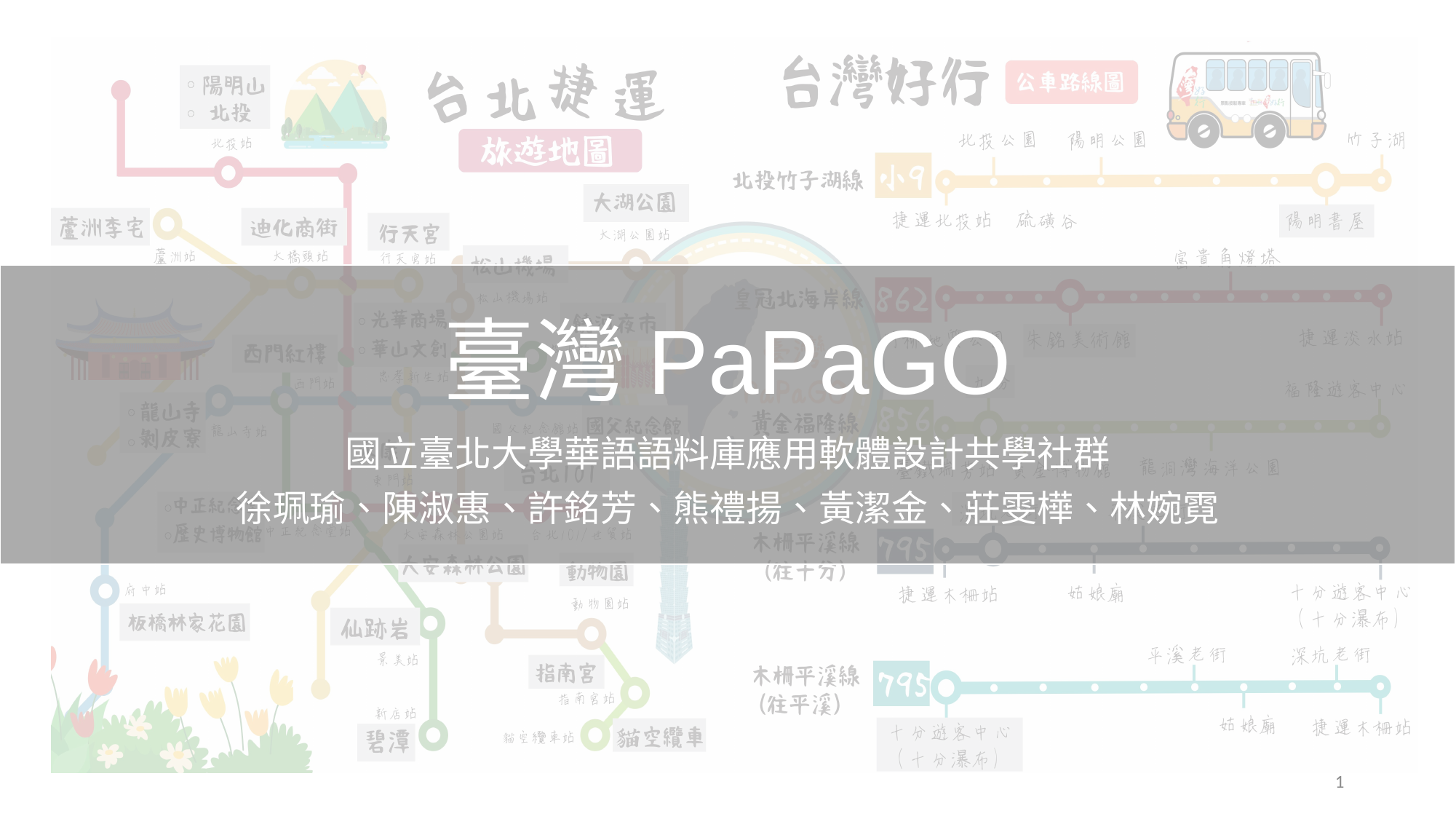

# 臺灣PaPaGO

國立臺北大學華語語料庫應用軟體設計共學社群
徐珮瑜、陳淑惠、許銘芳、熊禮揚、黃潔金、莊雯樺、林婉霓

1